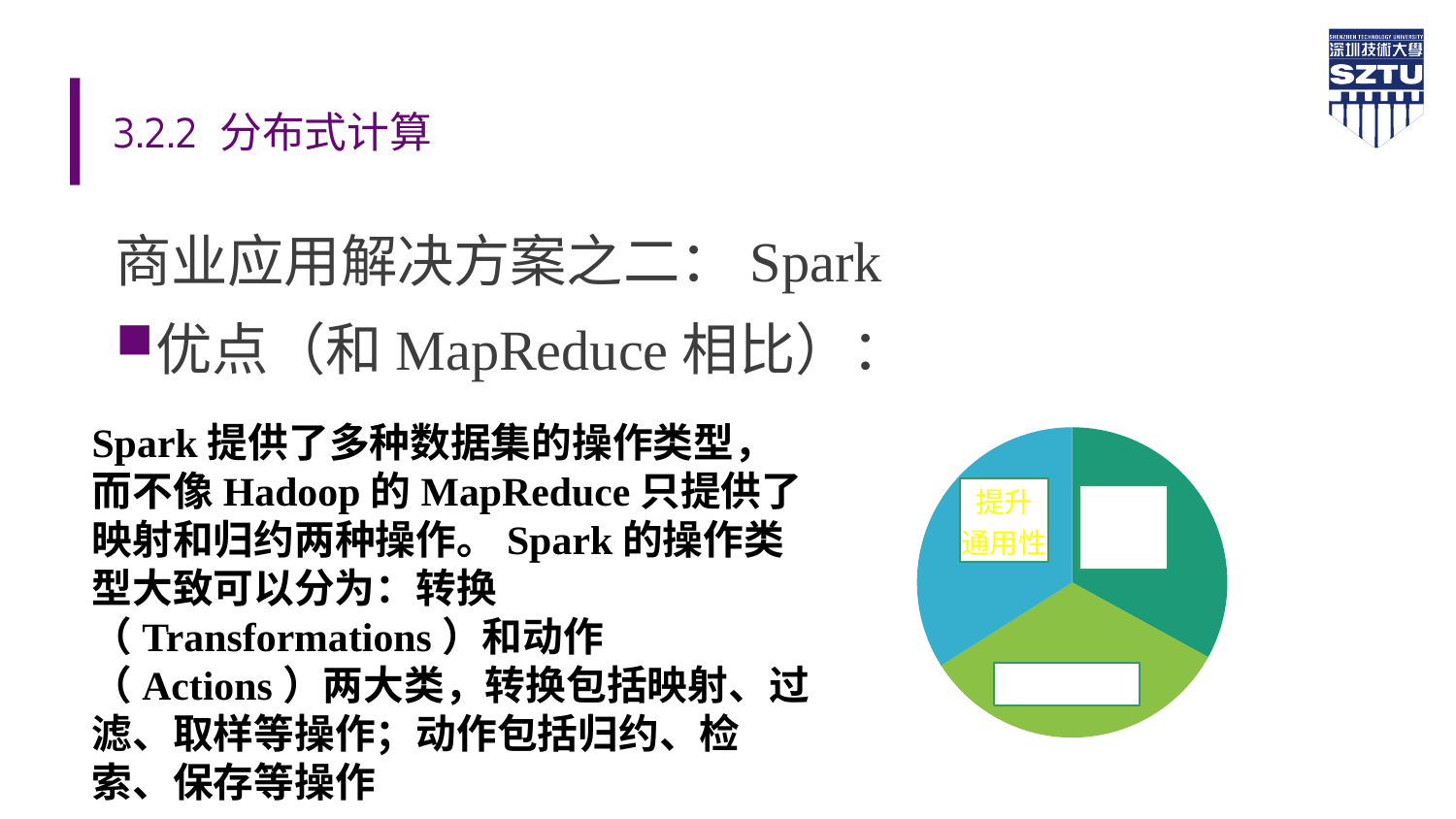

# 3.2.2 分布式计算
商业应用解决方案之二：Spark
优点（和MapReduce相比）：

### Chart

| Category | % |
|---|---|
| 1 | 0.330000000000001 |
| 2 | 0.330000000000001 |
| 3 | 0.34 |
|  | None |
Spark提供了多种数据集的操作类型，而不像Hadoop的MapReduce只提供了映射和归约两种操作。Spark的操作类型大致可以分为：转换（Transformations）和动作（Actions）两大类，转换包括映射、过滤、取样等操作；动作包括归约、检索、保存等操作